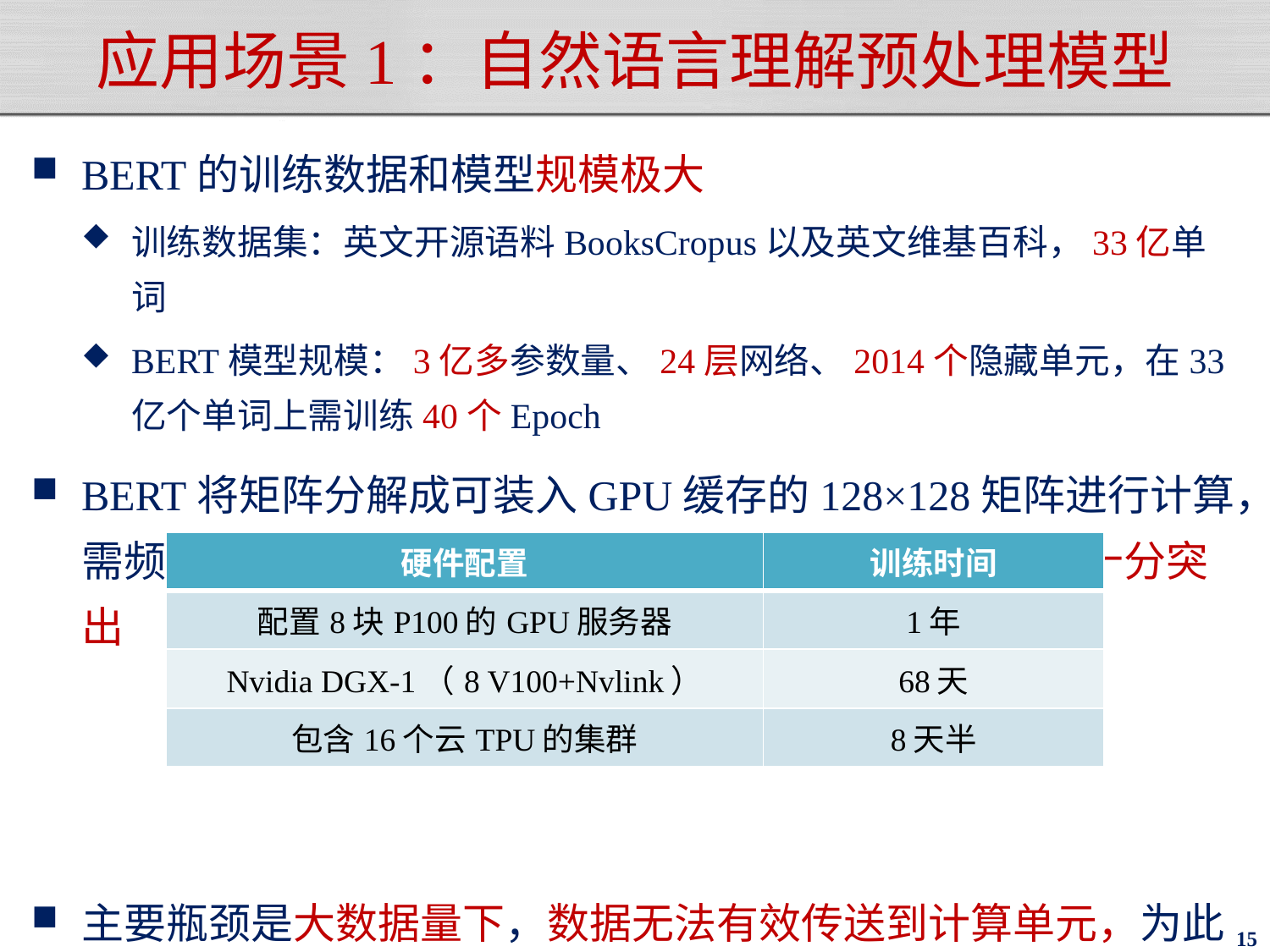

# 应用场景1：自然语言理解预处理模型
BERT的训练数据和模型规模极大
训练数据集：英文开源语料BooksCropus以及英文维基百科，33亿单词
BERT模型规模：3亿多参数量、24层网络、2014个隐藏单元，在33亿个单词上需训练40个Epoch
BERT将矩阵分解成可装入GPU缓存的128×128矩阵进行计算，需频繁进行主存I/O交互，成为性能瓶颈，I/O墙问题十分突出

主要瓶颈是大数据量下，数据无法有效传送到计算单元，为此谷歌开发了带宽达600GB/s的TPU，部分解决I/O墙问题

| 硬件配置 | 训练时间 |
| --- | --- |
| 配置8块P100的GPU服务器 | 1年 |
| Nvidia DGX-1（8 V100+Nvlink） | 68天 |
| 包含16个云TPU的集群 | 8天半 |
15